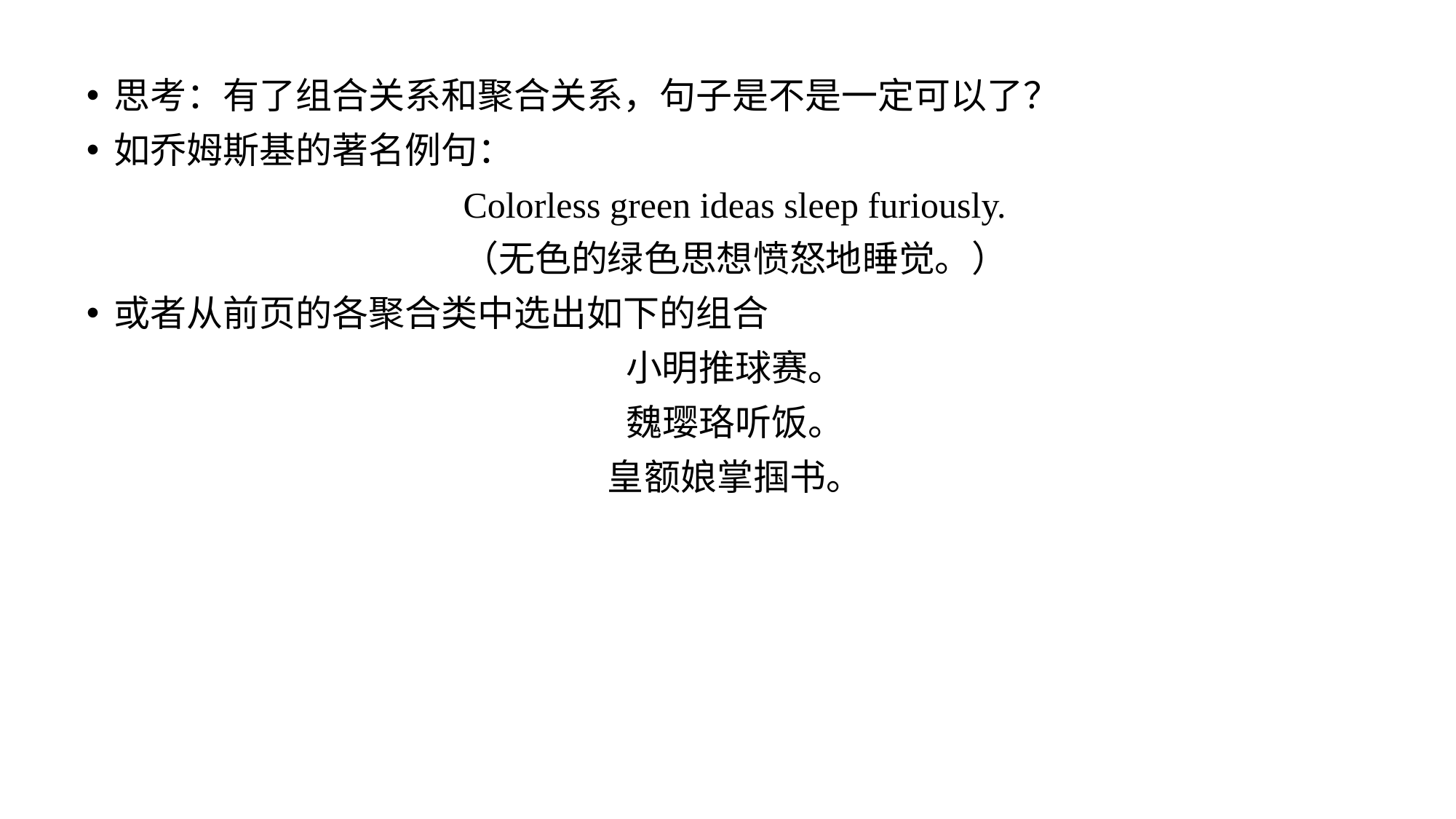

思考：有了组合关系和聚合关系，句子是不是一定可以了？
如乔姆斯基的著名例句：
Colorless green ideas sleep furiously.
（无色的绿色思想愤怒地睡觉。）
或者从前页的各聚合类中选出如下的组合
小明推球赛。
魏璎珞听饭。
皇额娘掌掴书。